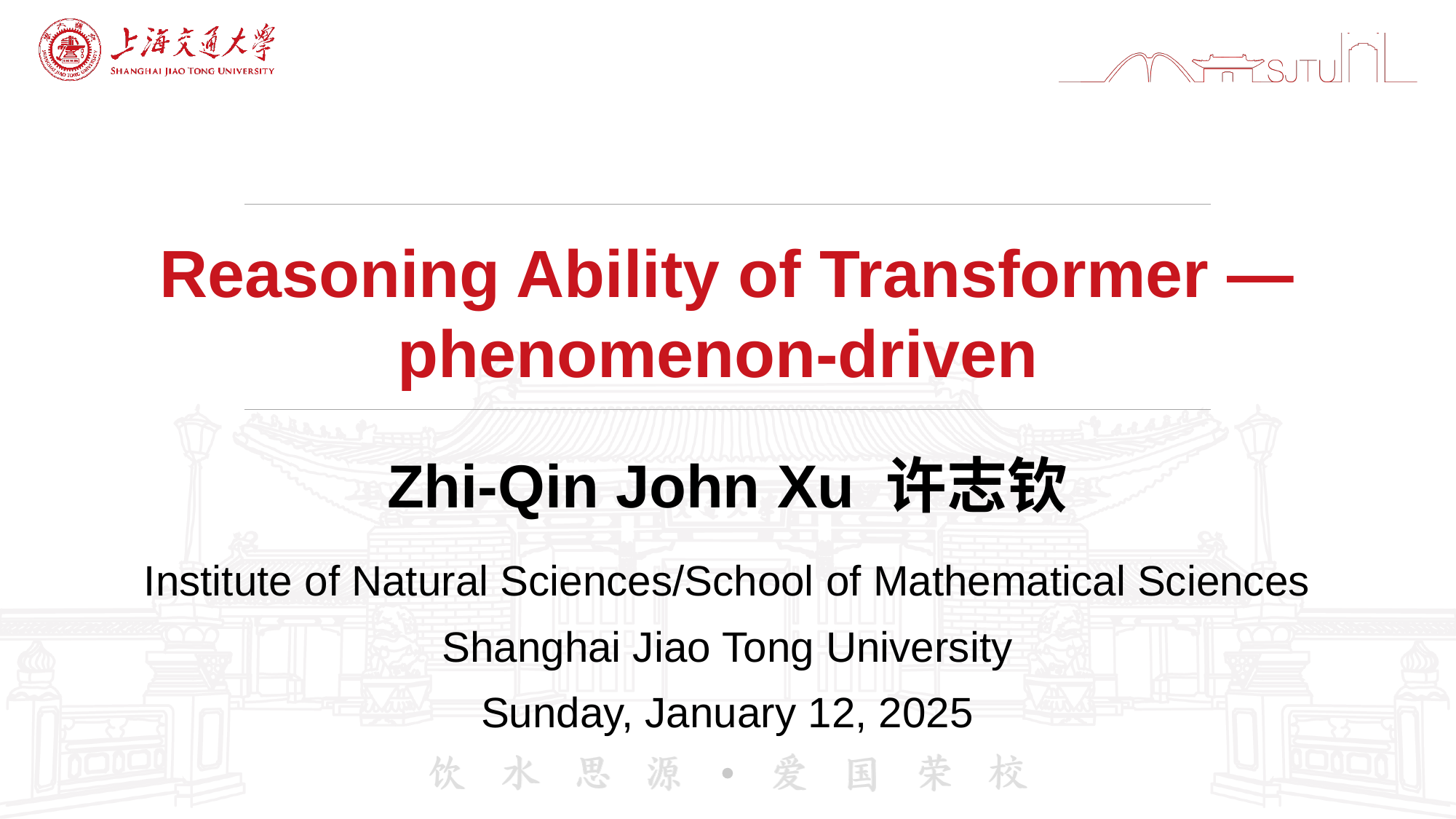

# Reasoning Ability of Transformer — phenomenon-driven
Zhi-Qin John Xu 许志钦
Institute of Natural Sciences/School of Mathematical Sciences
Shanghai Jiao Tong University
Sunday, January 12, 2025